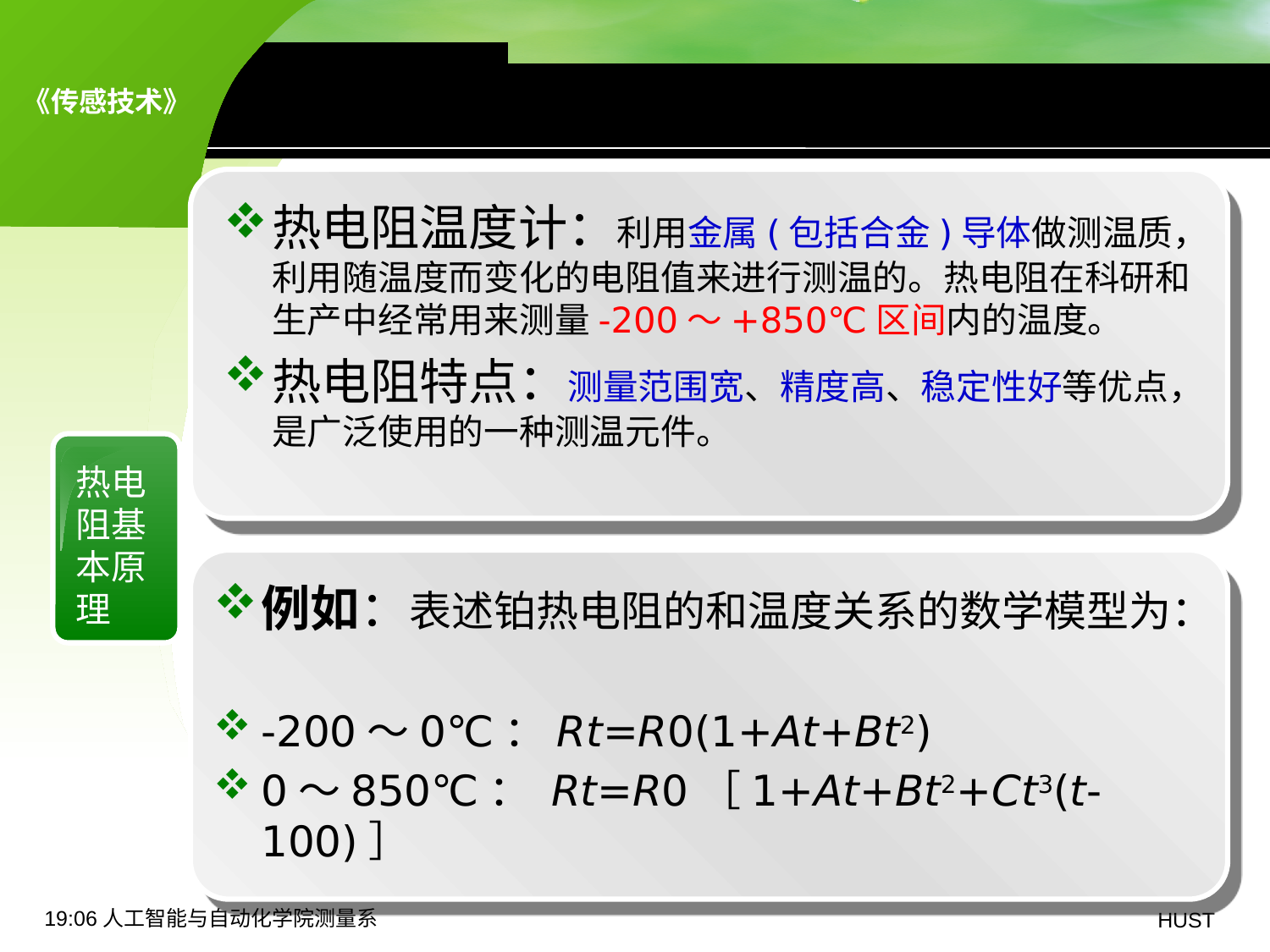

8.2  热电阻传感器——基本原理

热电阻温度计：利用金属(包括合金)导体做测温质，利用随温度而变化的电阻值来进行测温的。热电阻在科研和生产中经常用来测量-200～+850℃区间内的温度。
热电阻特点：测量范围宽、精度高、稳定性好等优点，是广泛使用的一种测温元件。

热电阻基本原理

例如：表述铂热电阻的和温度关系的数学模型为：

-200～0℃：Rt=R0(1+At+Bt2)
0～850℃： Rt=R0［1+At+Bt2+Ct3(t-100)］
19:06人工智能与自动化学院测量系
HUST